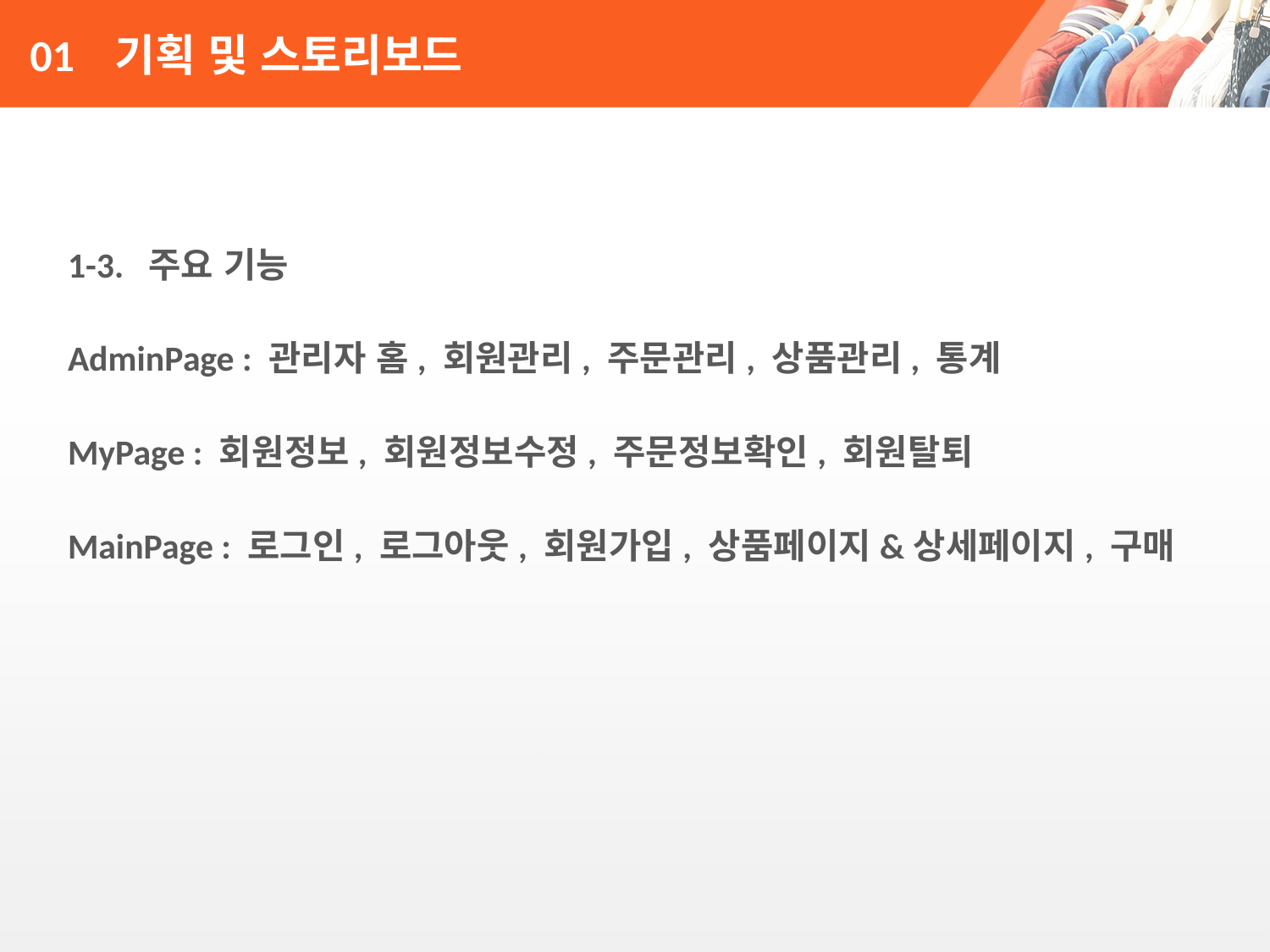

# 01   기획 및 스토리보드
1-3.  주요 기능

AdminPage : 관리자 홈, 회원관리, 주문관리, 상품관리, 통계

MyPage : 회원정보, 회원정보수정, 주문정보확인, 회원탈퇴

MainPage : 로그인, 로그아웃, 회원가입, 상품페이지&상세페이지, 구매